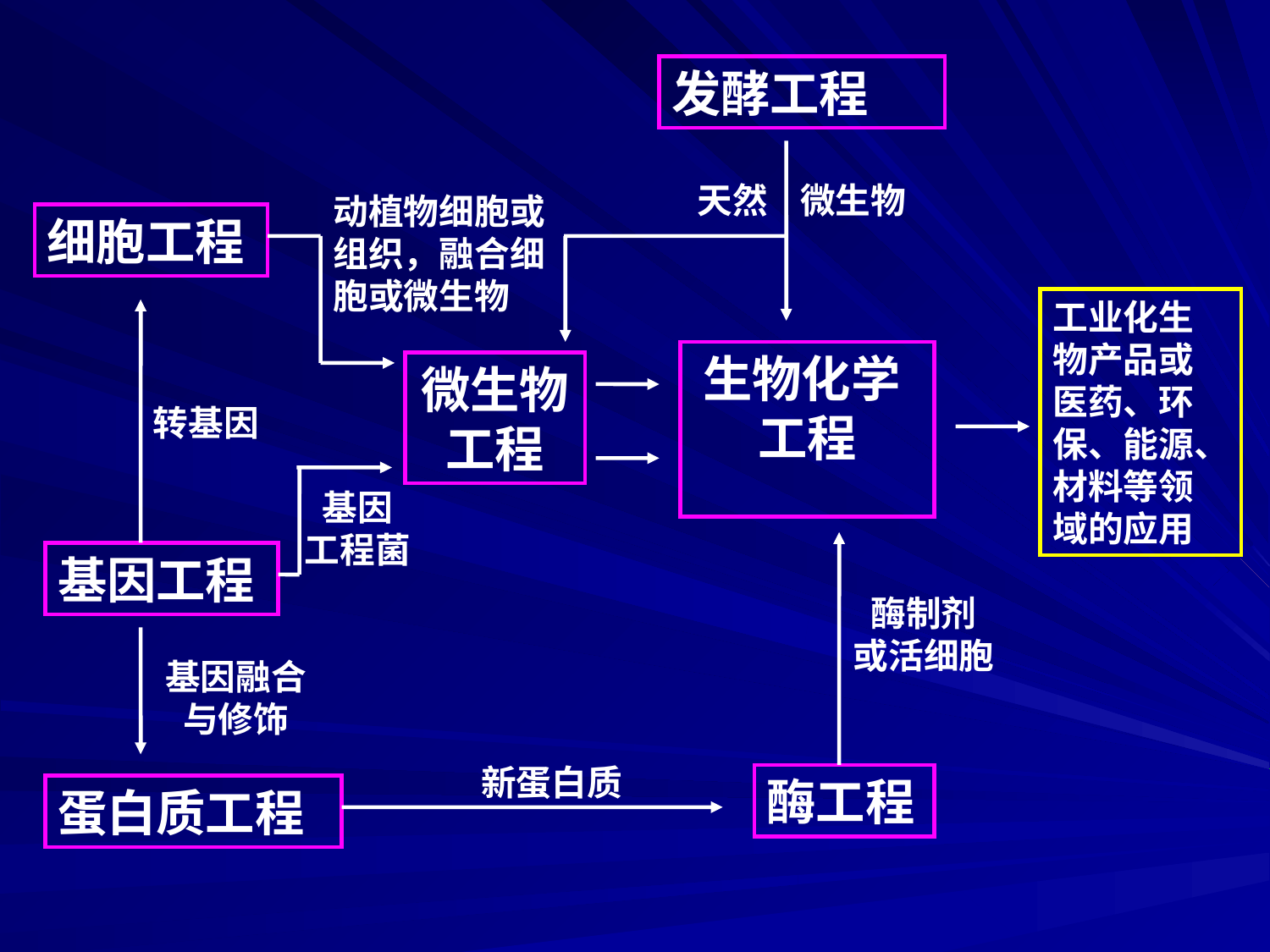

发酵工程

天然    微生物
动植物细胞或组织，融合细胞或微生物
细胞工程

工业化生物产品或医药、环保、能源、材料等领域的应用

生物化学  工程
微生物工程

转基因

基因 工程菌

基因工程

酶制剂 或活细胞

基因融合与修饰
新蛋白质
酶工程
蛋白质工程